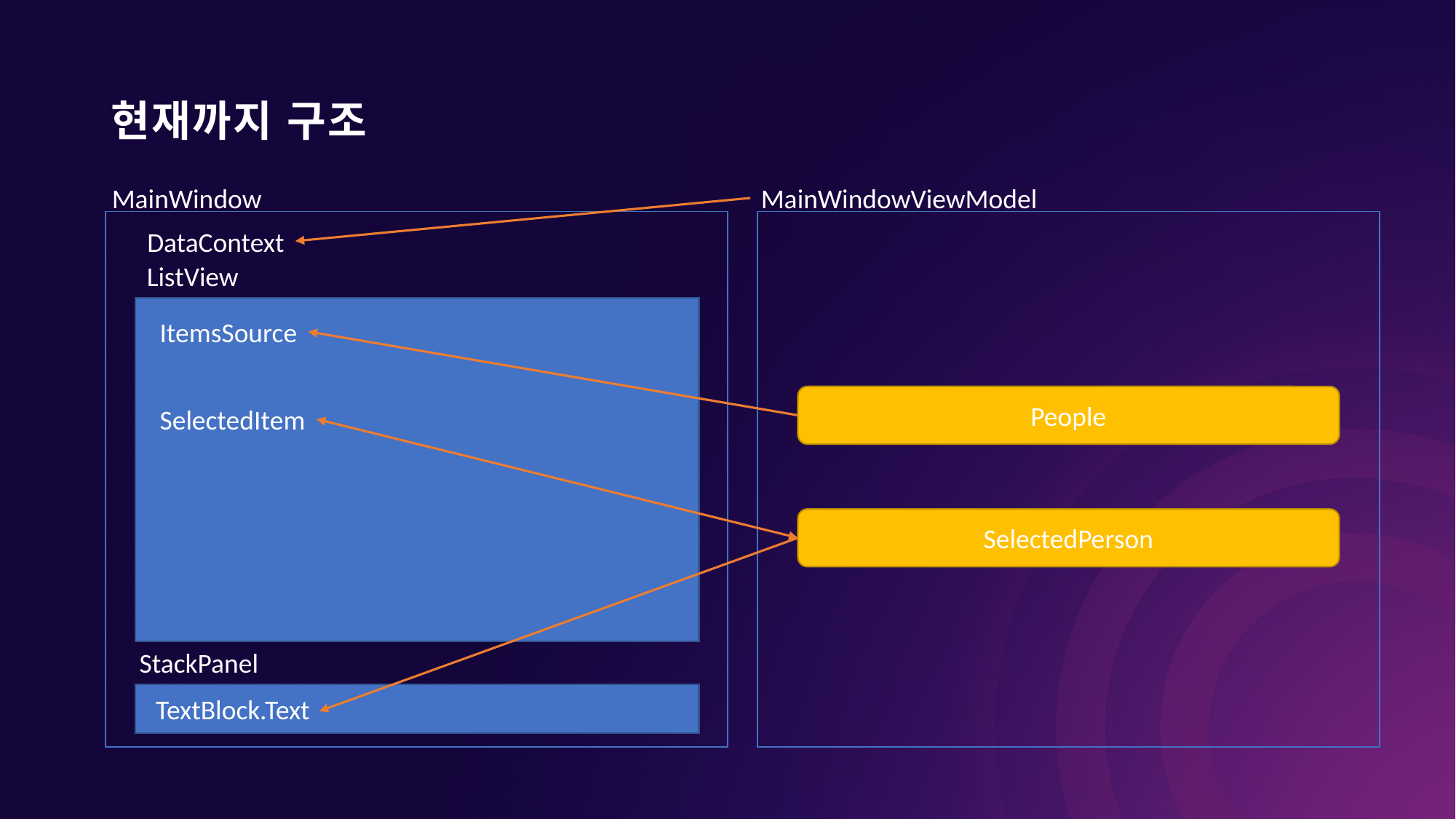

# 현재까지 구조
MainWindow
MainWindowViewModel

DataContext
ListView

ItemsSource
People
SelectedItem
SelectedPerson
StackPanel

TextBlock.Text